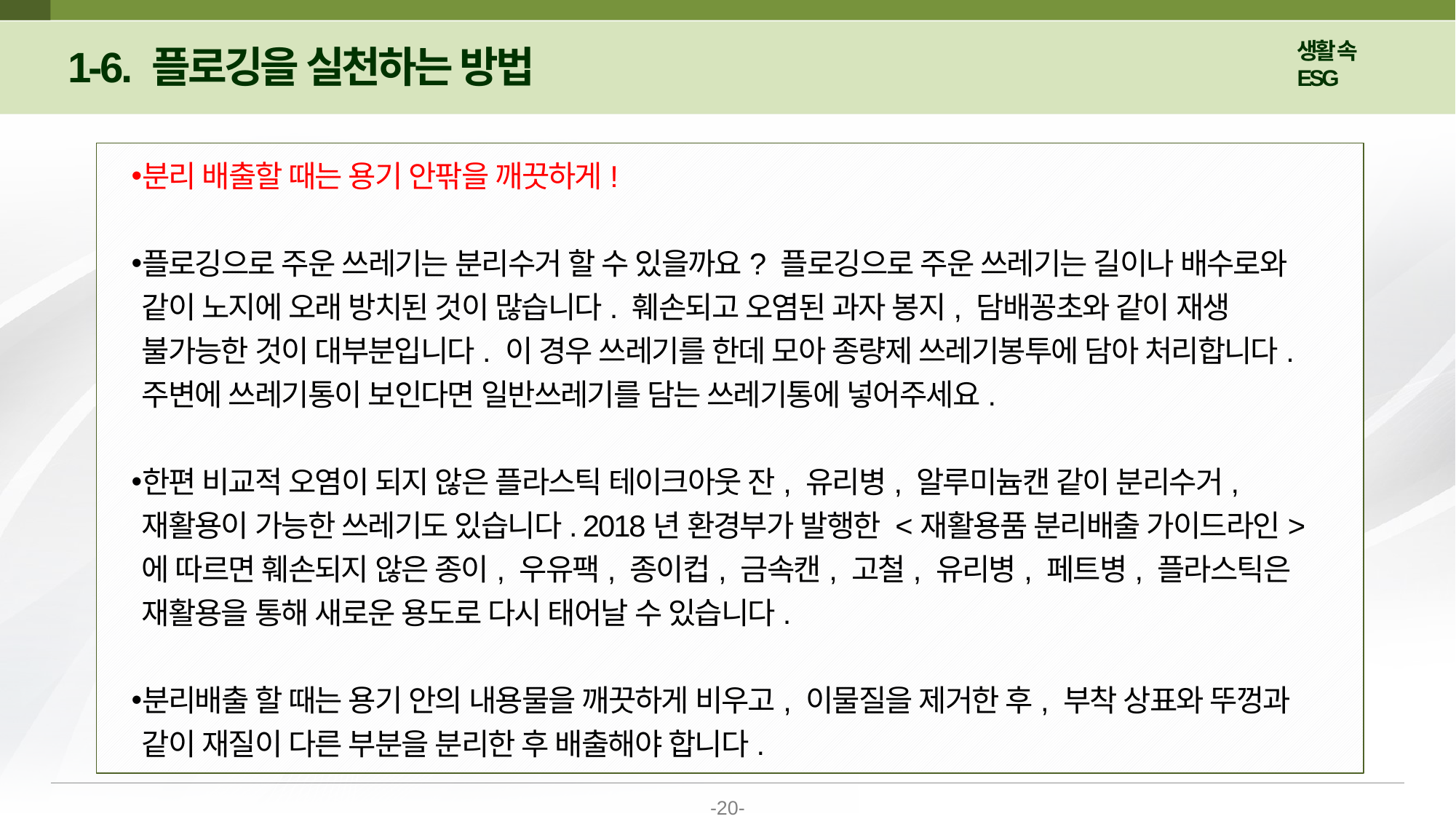

1-6. 플로깅을 실천하는 방법

분리 배출할 때는 용기 안팎을 깨끗하게!

플로깅으로 주운 쓰레기는 분리수거 할 수 있을까요? 플로깅으로 주운 쓰레기는 길이나 배수로와 같이 노지에 오래 방치된 것이 많습니다. 훼손되고 오염된 과자 봉지, 담배꽁초와 같이 재생 불가능한 것이 대부분입니다. 이 경우 쓰레기를 한데 모아 종량제 쓰레기봉투에 담아 처리합니다. 주변에 쓰레기통이 보인다면 일반쓰레기를 담는 쓰레기통에 넣어주세요.

한편 비교적 오염이 되지 않은 플라스틱 테이크아웃 잔, 유리병, 알루미늄캔 같이 분리수거, 재활용이 가능한 쓰레기도 있습니다. 2018년 환경부가 발행한 <재활용품 분리배출 가이드라인>에 따르면 훼손되지 않은 종이, 우유팩, 종이컵, 금속캔, 고철, 유리병, 페트병, 플라스틱은 재활용을 통해 새로운 용도로 다시 태어날 수 있습니다.

분리배출 할 때는 용기 안의 내용물을 깨끗하게 비우고, 이물질을 제거한 후, 부착 상표와 뚜껑과 같이 재질이 다른 부분을 분리한 후 배출해야 합니다.